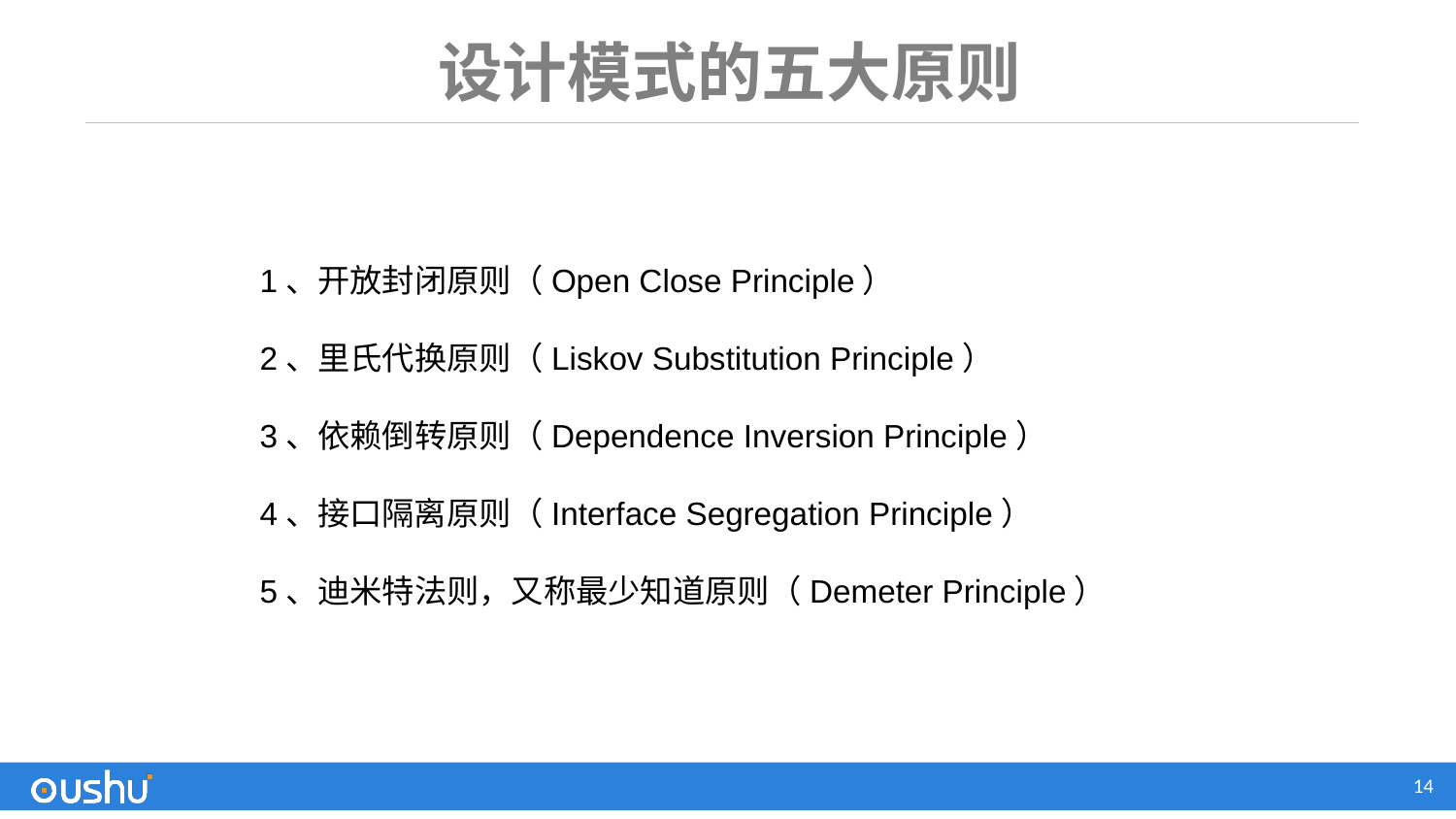

# 设计模式的五大原则
1、开放封闭原则（Open Close Principle）
2、里氏代换原则（Liskov Substitution Principle）
3、依赖倒转原则（Dependence Inversion Principle）
4、接口隔离原则（Interface Segregation Principle）
5、迪米特法则，又称最少知道原则（Demeter Principle）